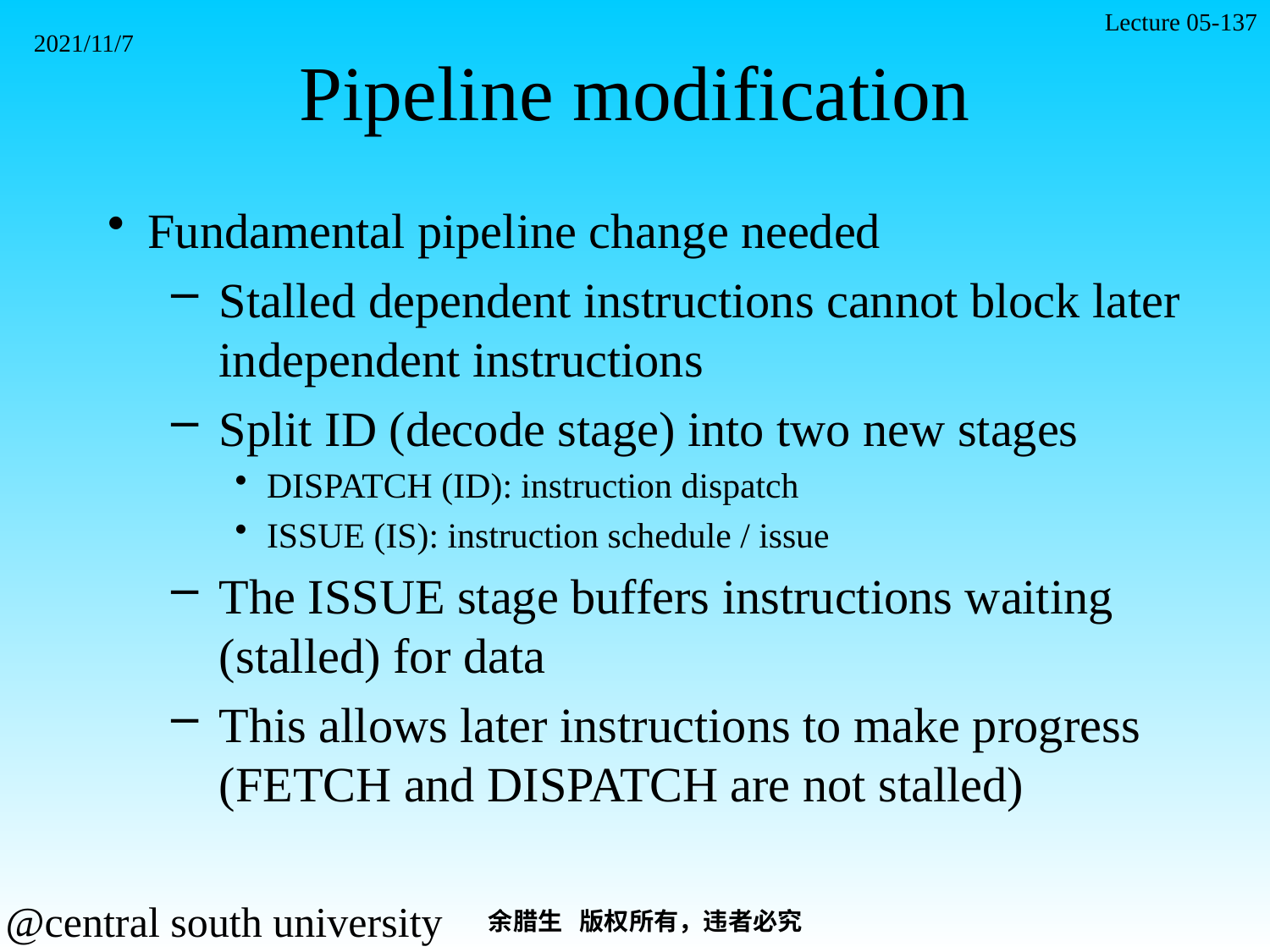

Lecture 05-137
2021/11/7
# Pipeline modification
Fundamental pipeline change needed
Stalled dependent instructions cannot block later independent instructions
Split ID (decode stage) into two new stages
DISPATCH (ID): instruction dispatch
ISSUE (IS): instruction schedule / issue
The ISSUE stage buffers instructions waiting (stalled) for data
This allows later instructions to make progress (FETCH and DISPATCH are not stalled)
余腊生   版权所有，违者必究